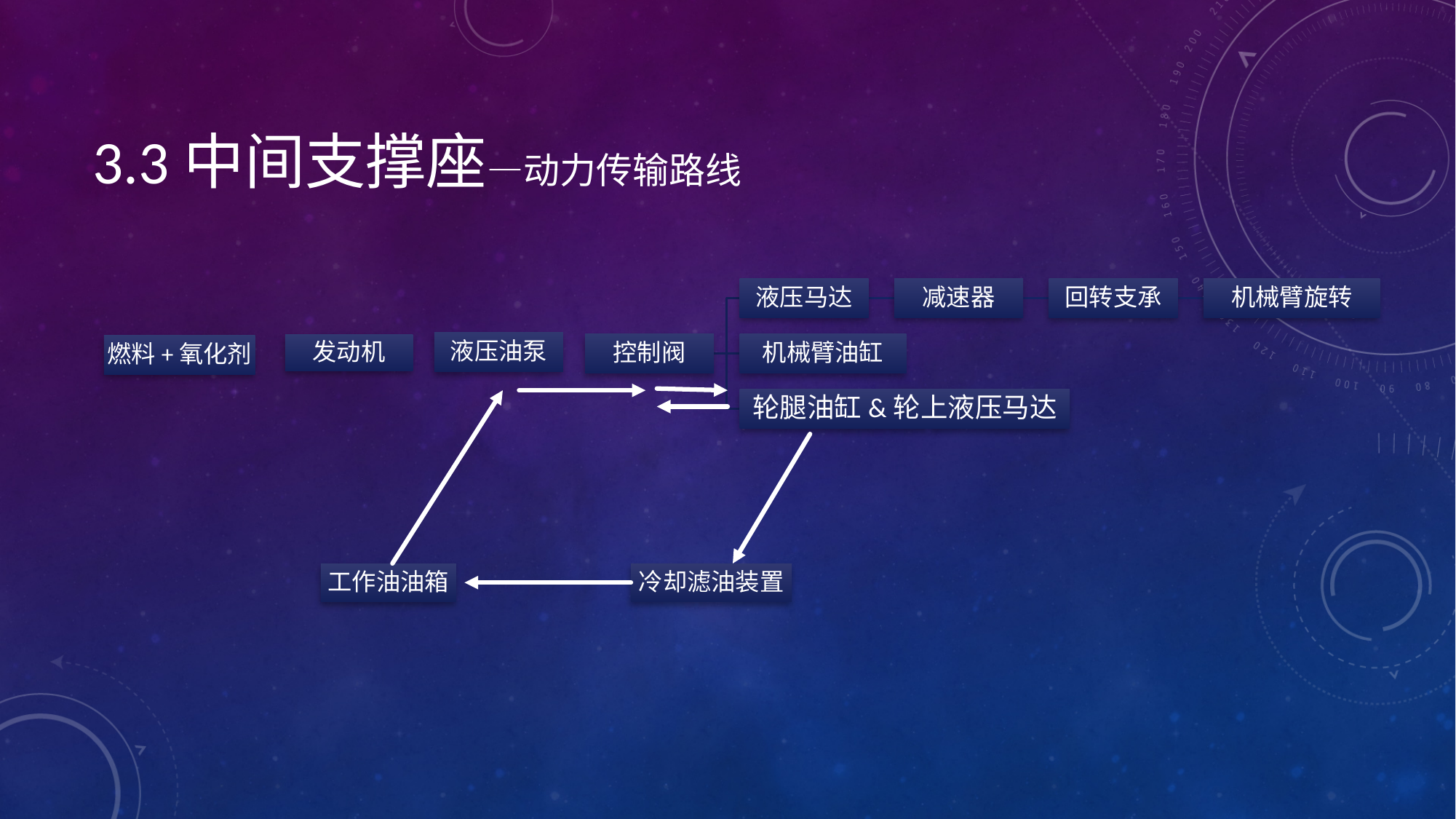

# 3.3中间支撑座—动力传输路线
发动机
液压油泵
燃料+氧化剂
控制阀
液压马达
减速器
回转支承
机械臂旋转
机械臂油缸
轮腿油缸&轮上液压马达

工作油油箱

冷却滤油装置